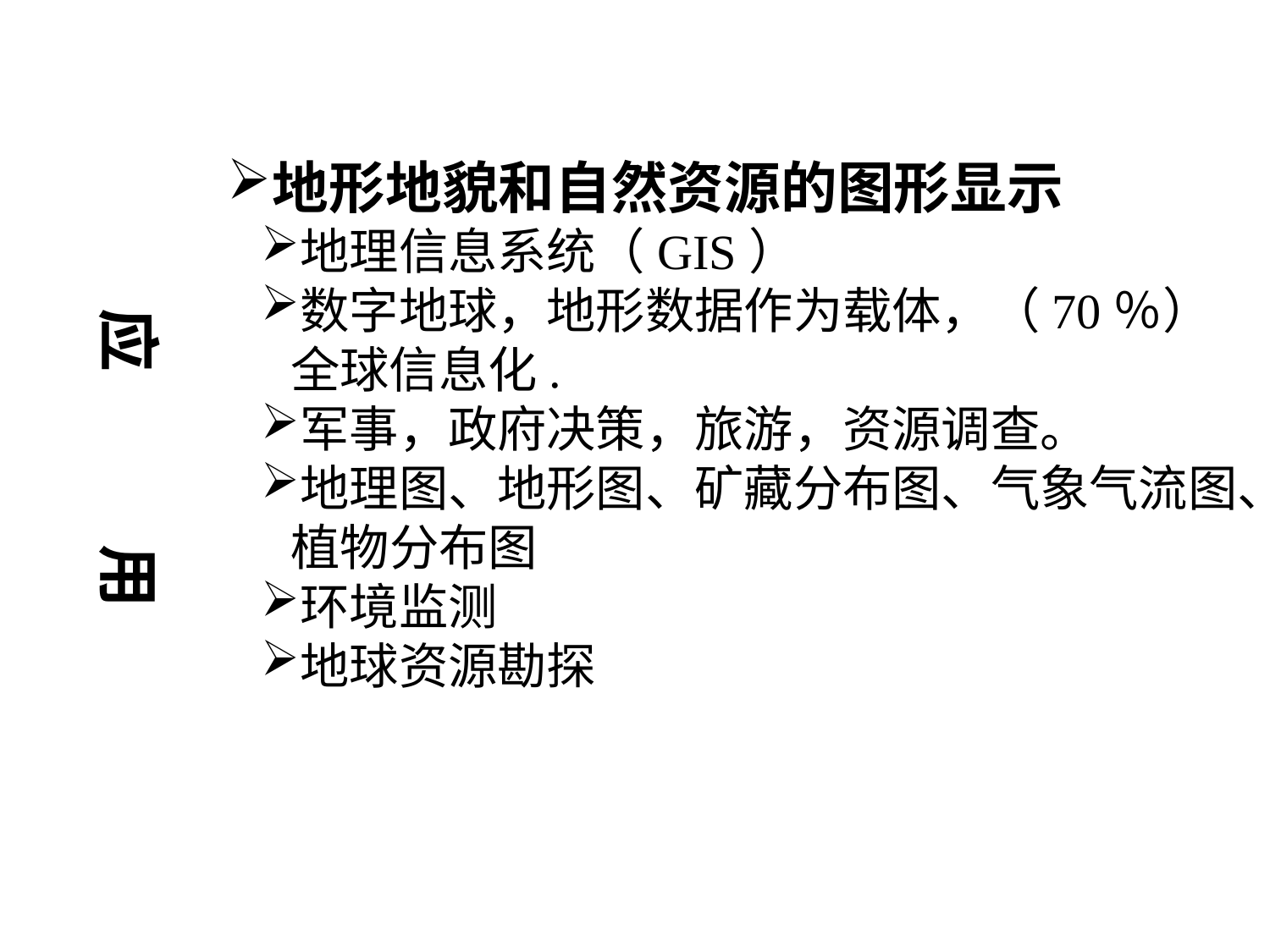

地形地貌和自然资源的图形显示
地理信息系统（GIS）
数字地球，地形数据作为载体，（70％）全球信息化.
军事，政府决策，旅游，资源调查。
地理图、地形图、矿藏分布图、气象气流图、植物分布图
环境监测
地球资源勘探

应            用